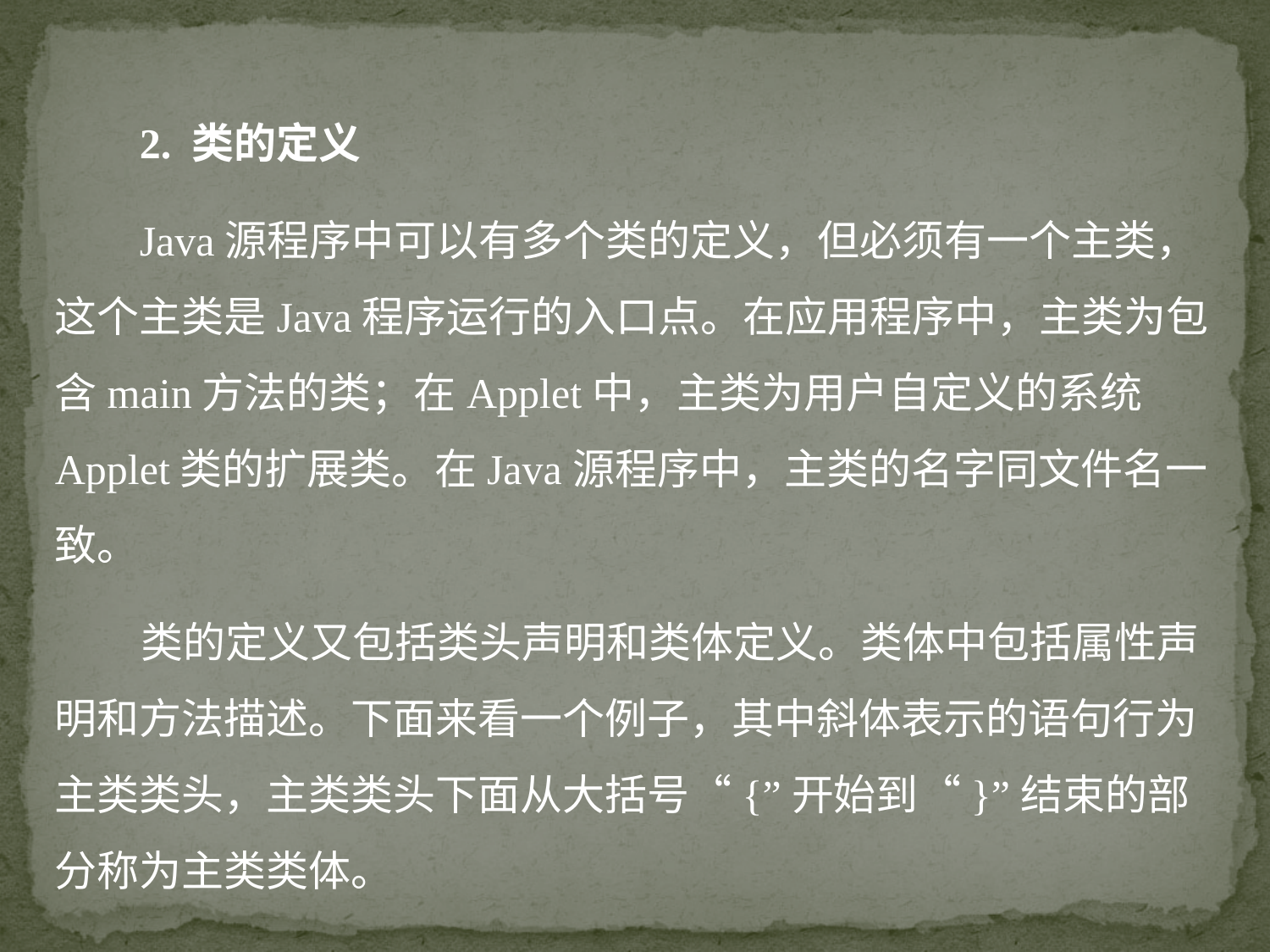

2. 类的定义
        Java源程序中可以有多个类的定义，但必须有一个主类，这个主类是Java程序运行的入口点。在应用程序中，主类为包含main方法的类；在Applet中，主类为用户自定义的系统Applet类的扩展类。在Java源程序中，主类的名字同文件名一致。
        类的定义又包括类头声明和类体定义。类体中包括属性声明和方法描述。下面来看一个例子，其中斜体表示的语句行为主类类头，主类类头下面从大括号“{”开始到“}”结束的部分称为主类类体。